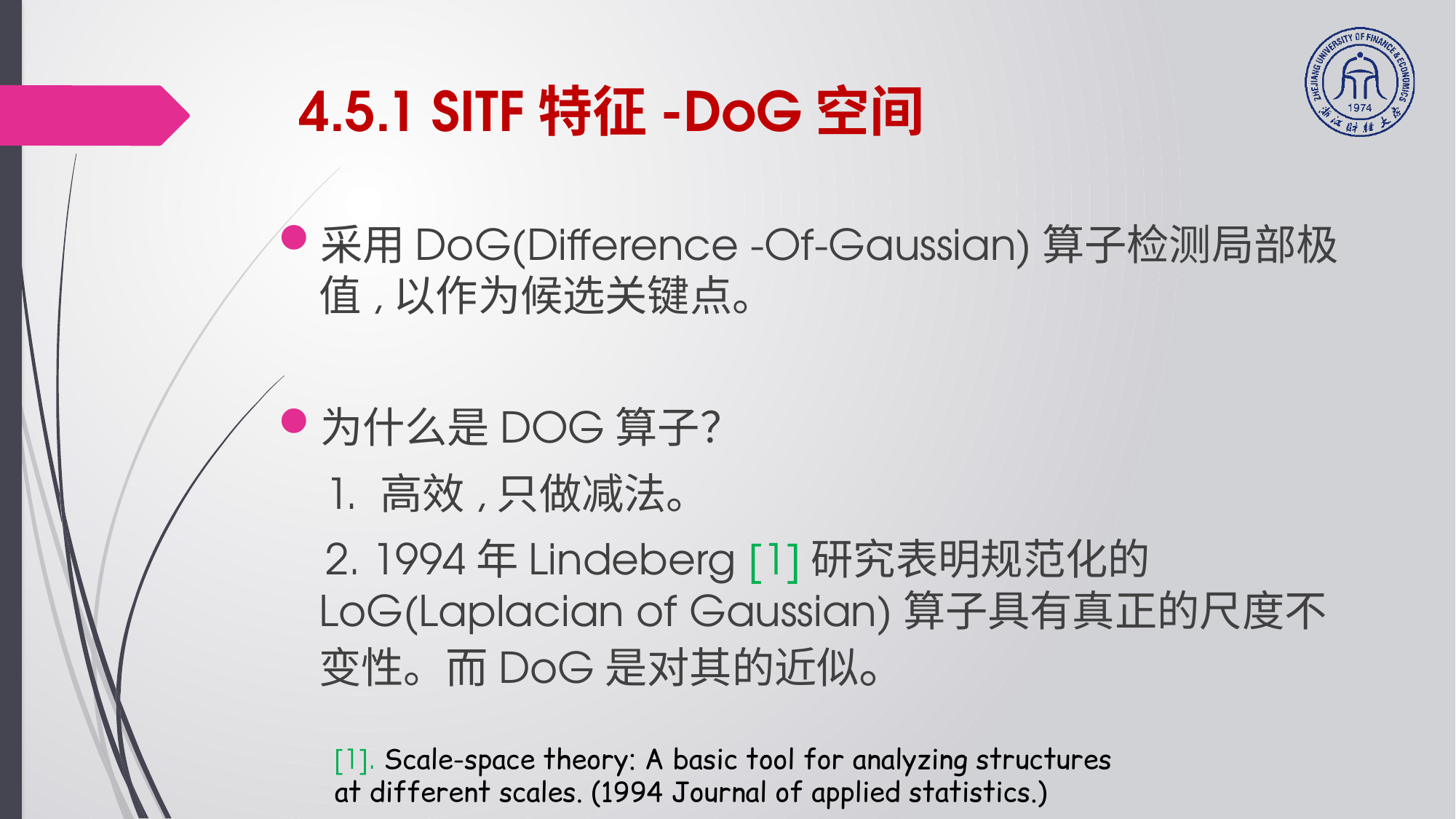

# 4.5.1 SITF特征-DoG空间
采用DoG(Difference -Of-Gaussian)算子检测局部极值,以作为候选关键点。

为什么是DOG算子？
    1. 高效,只做减法。
    2. 1994年Lindeberg [1]研究表明规范化的LoG(Laplacian of Gaussian)算子具有真正的尺度不变性。而DoG是对其的近似。

[1]. Scale-space theory: A basic tool for analyzing structures at different scales. (1994 Journal of applied statistics.)